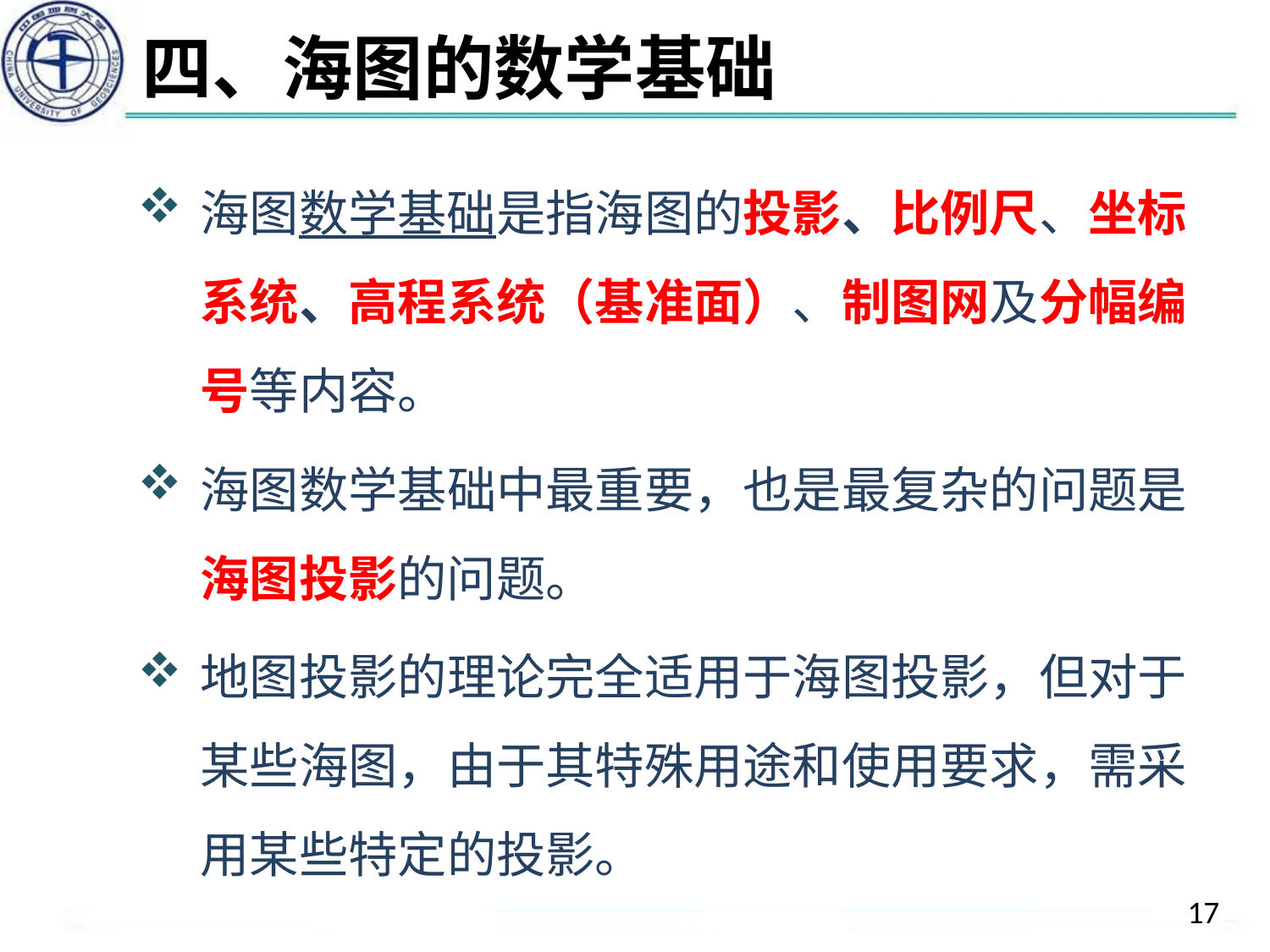

# 四、海图的数学基础
海图数学基础是指海图的投影、比例尺、坐标系统、高程系统（基准面）、制图网及分幅编号等内容。
海图数学基础中最重要，也是最复杂的问题是海图投影的问题。
地图投影的理论完全适用于海图投影，但对于某些海图，由于其特殊用途和使用要求，需采用某些特定的投影。

17